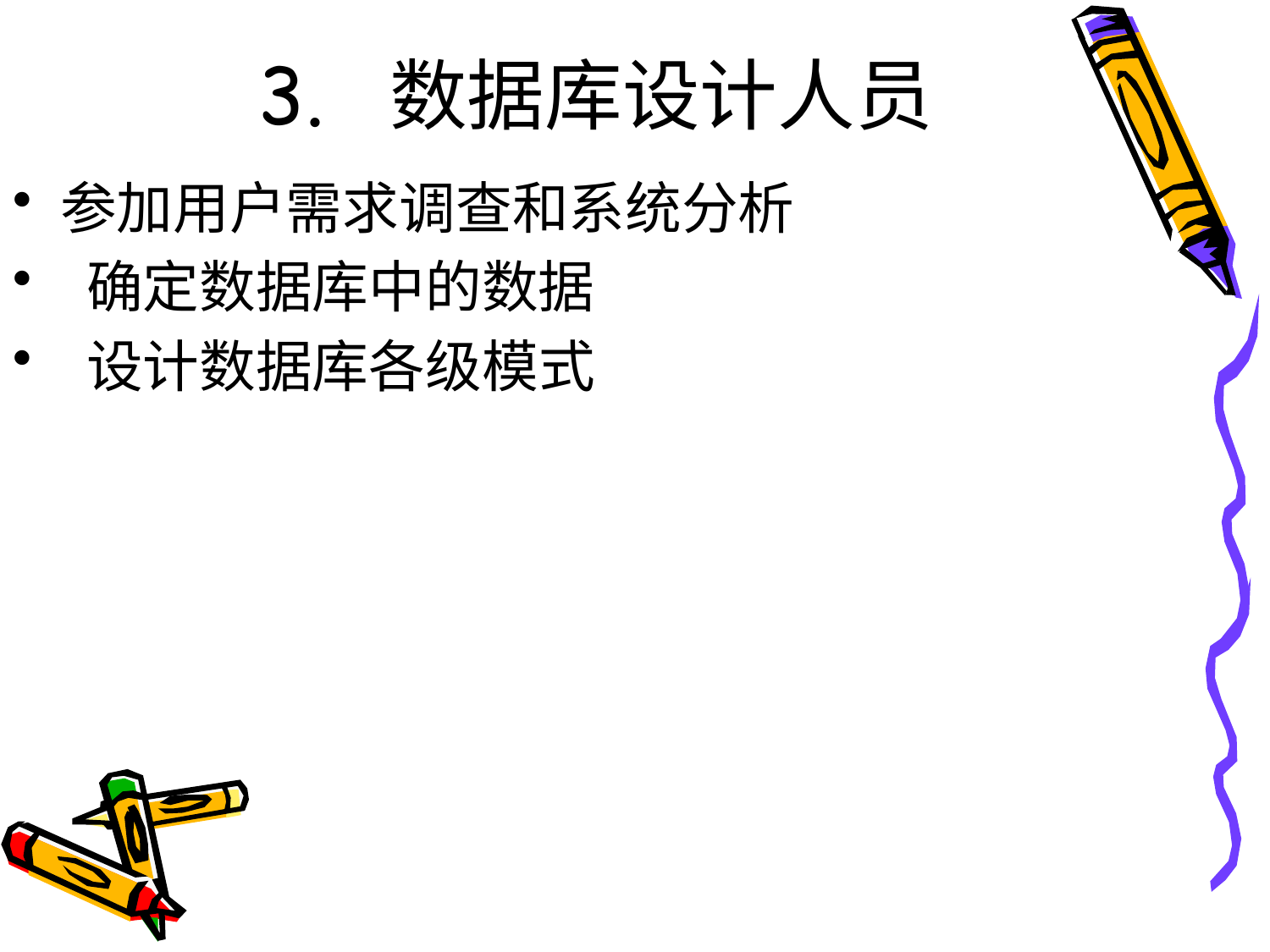

# 3.  数据库设计人员
参加用户需求调查和系统分析
 确定数据库中的数据
 设计数据库各级模式